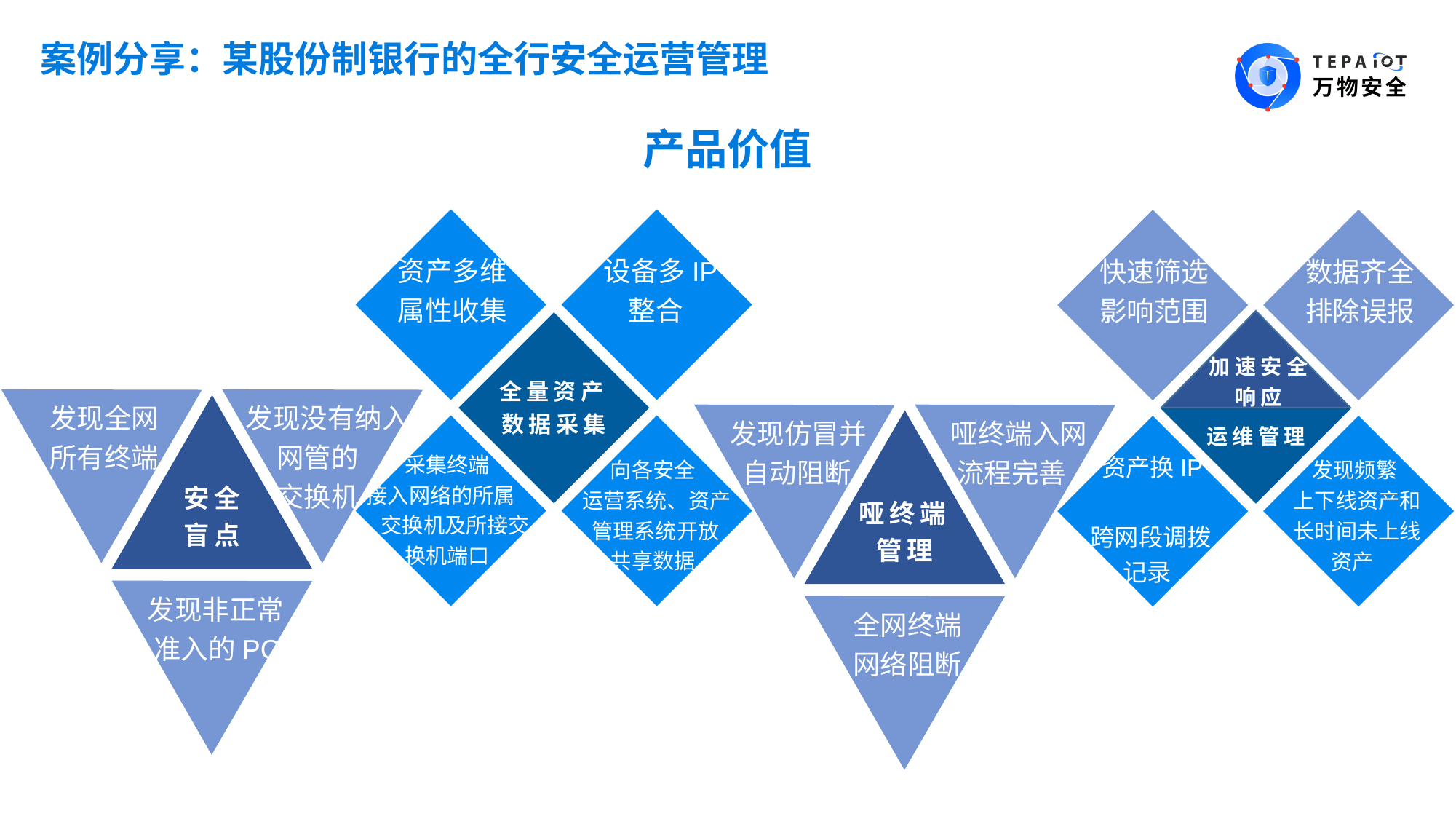

案例分享：某股份制银行的全行安全运营管理
产品价值

    资产多维
    属性收集

    设备多IP
        整合

    快速筛选
    影响范围

    数据齐全
    排除误报

加速安全
响应
全量资产数据采集

运维管理
     发现全网
     所有终端

 发现没有纳入
      网管的
      交换机

   发现仿冒并
     自动阻断

   哑终端入网
    流程完善

       采集终端
接入网络的所属
  交换机及所接交
       换机端口

       向各安全
 运营系统、资产
   管理系统开放
       共享数据

      资产换IP、
   跨网段调拨
         记录

       发现频繁
   上下线资产和
   长时间未上线
           资产

安全
盲点
哑终端管理
   发现非正常
    准入的PC
     全网终端
     网络阻断